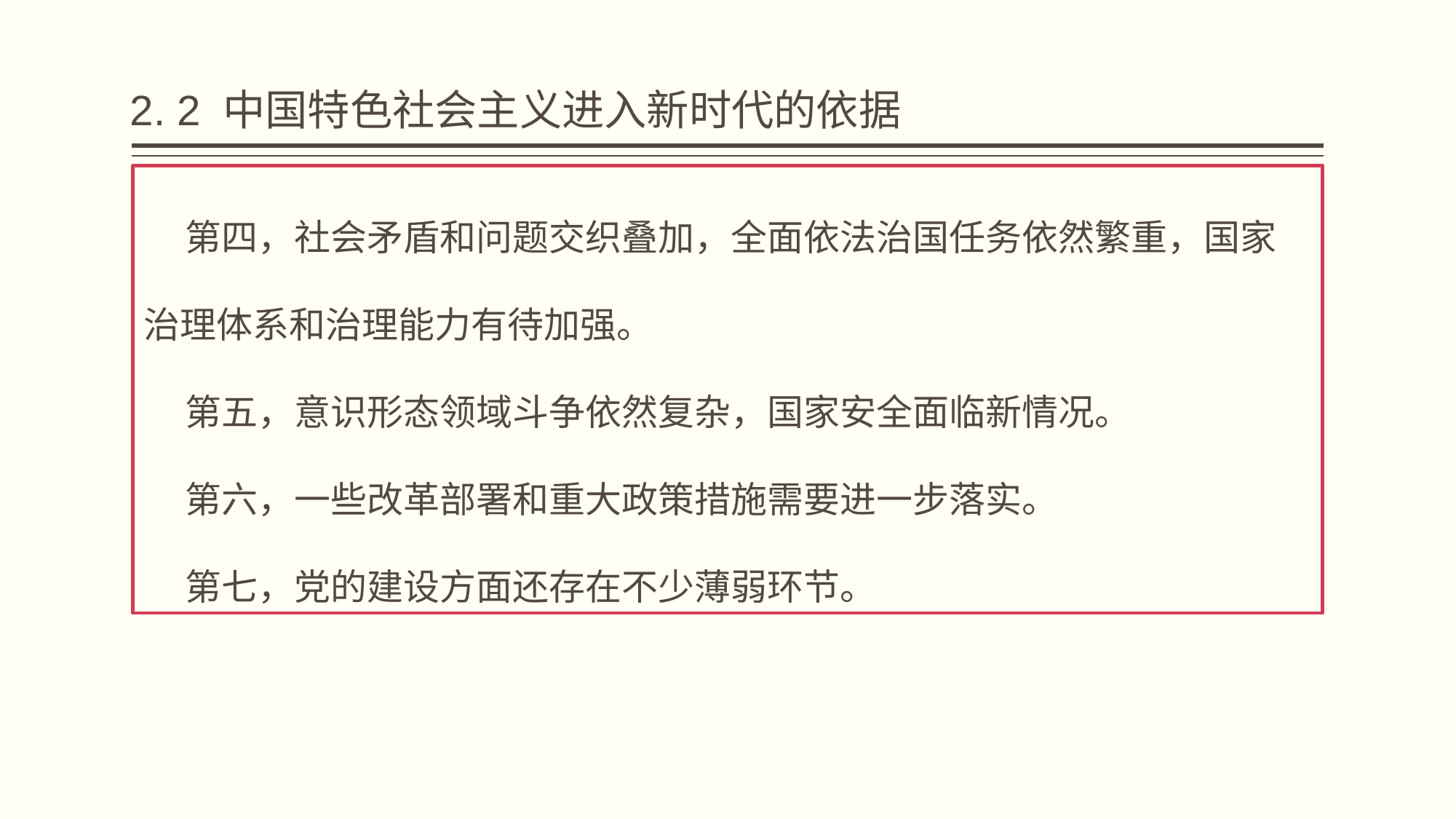

# 2. 2 中国特色社会主义进入新时代的依据
    第四，社会矛盾和问题交织叠加，全面依法治国任务依然繁重，国家治理体系和治理能力有待加强。
    第五，意识形态领域斗争依然复杂，国家安全面临新情况。
    第六，一些改革部署和重大政策措施需要进一步落实。
    第七，党的建设方面还存在不少薄弱环节。